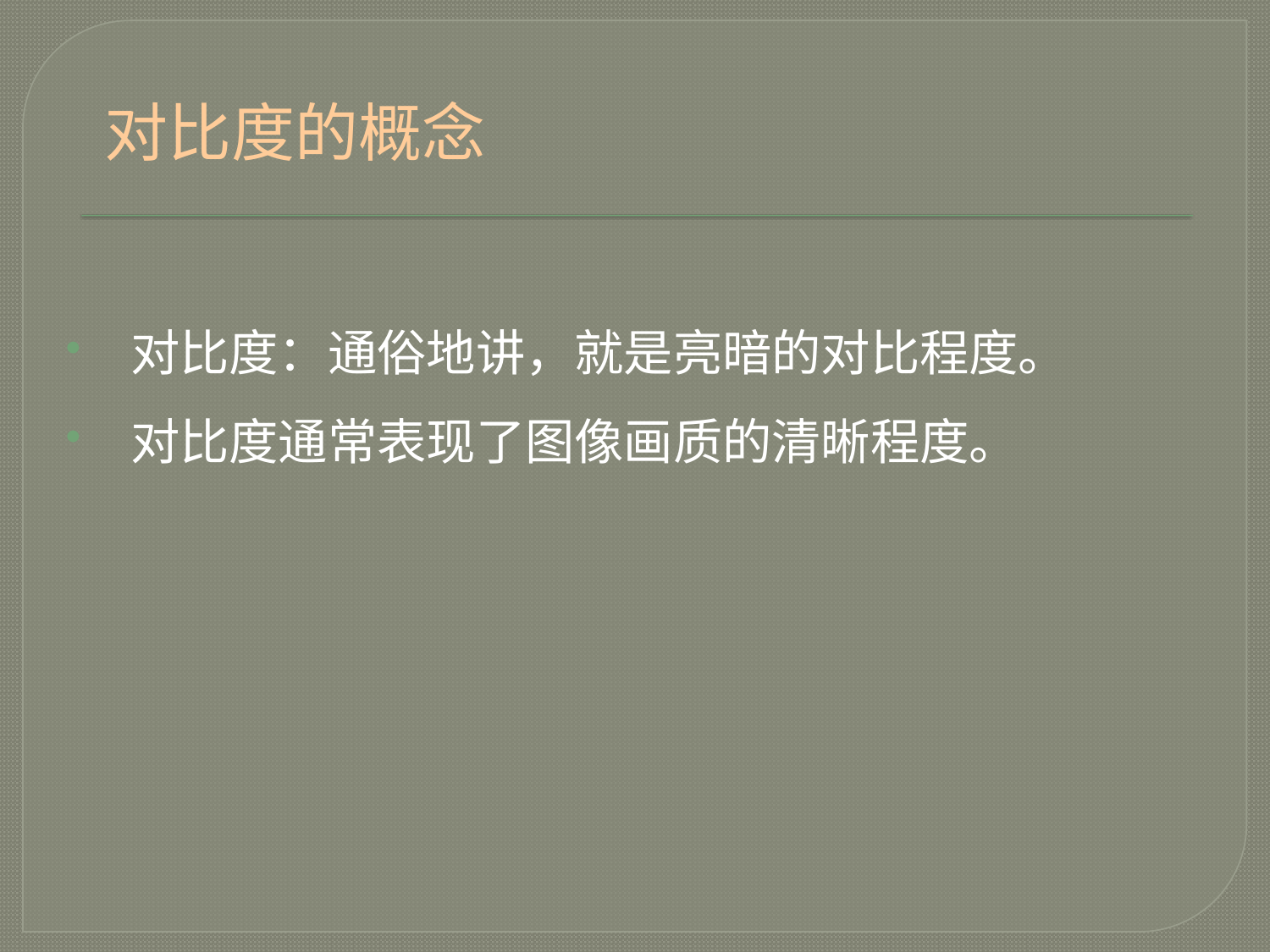

对比度的概念
 对比度：通俗地讲，就是亮暗的对比程度。
 对比度通常表现了图像画质的清晰程度。